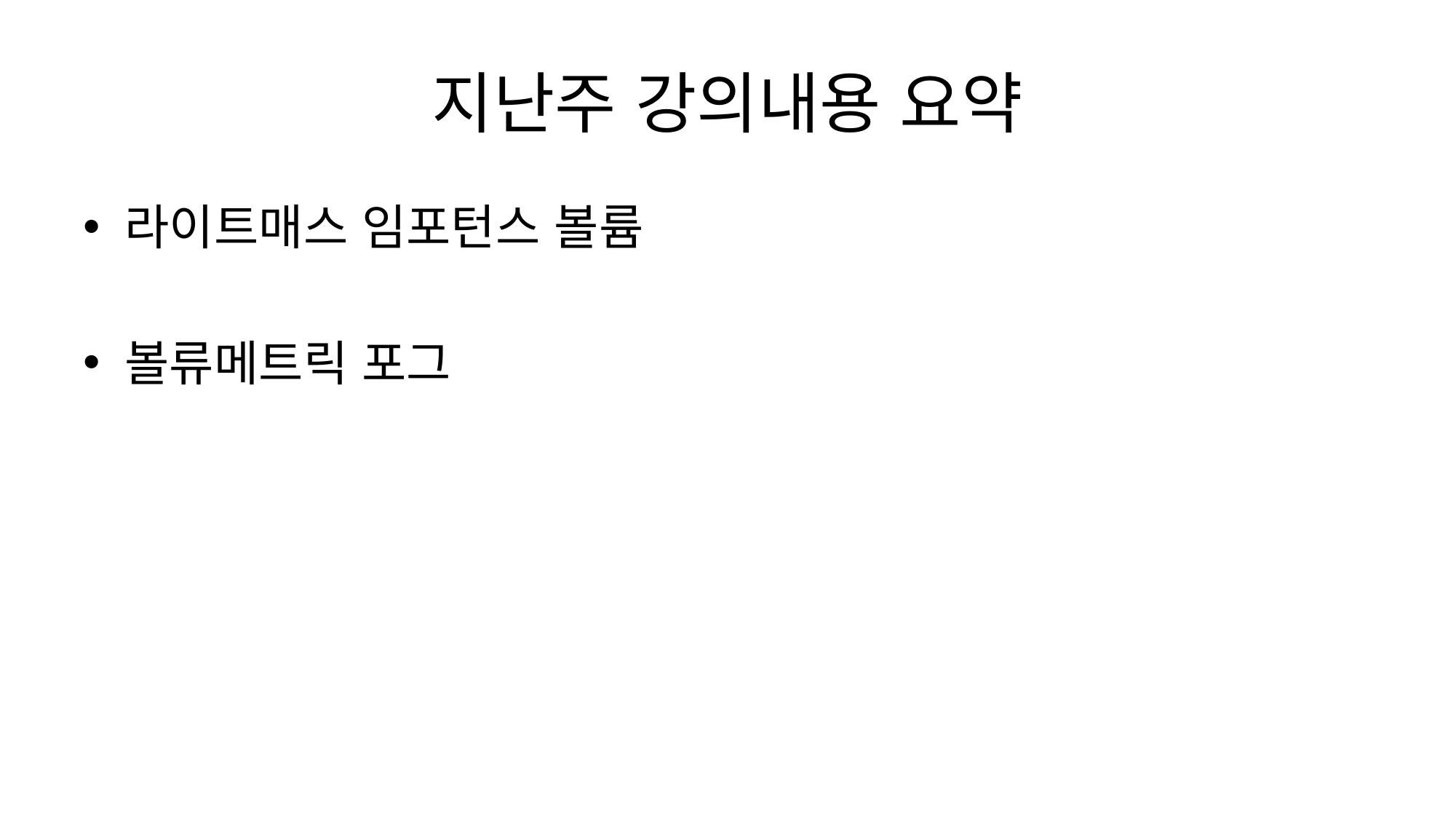

# 지난주 강의내용 요약
라이트매스 임포턴스 볼륨

볼류메트릭 포그